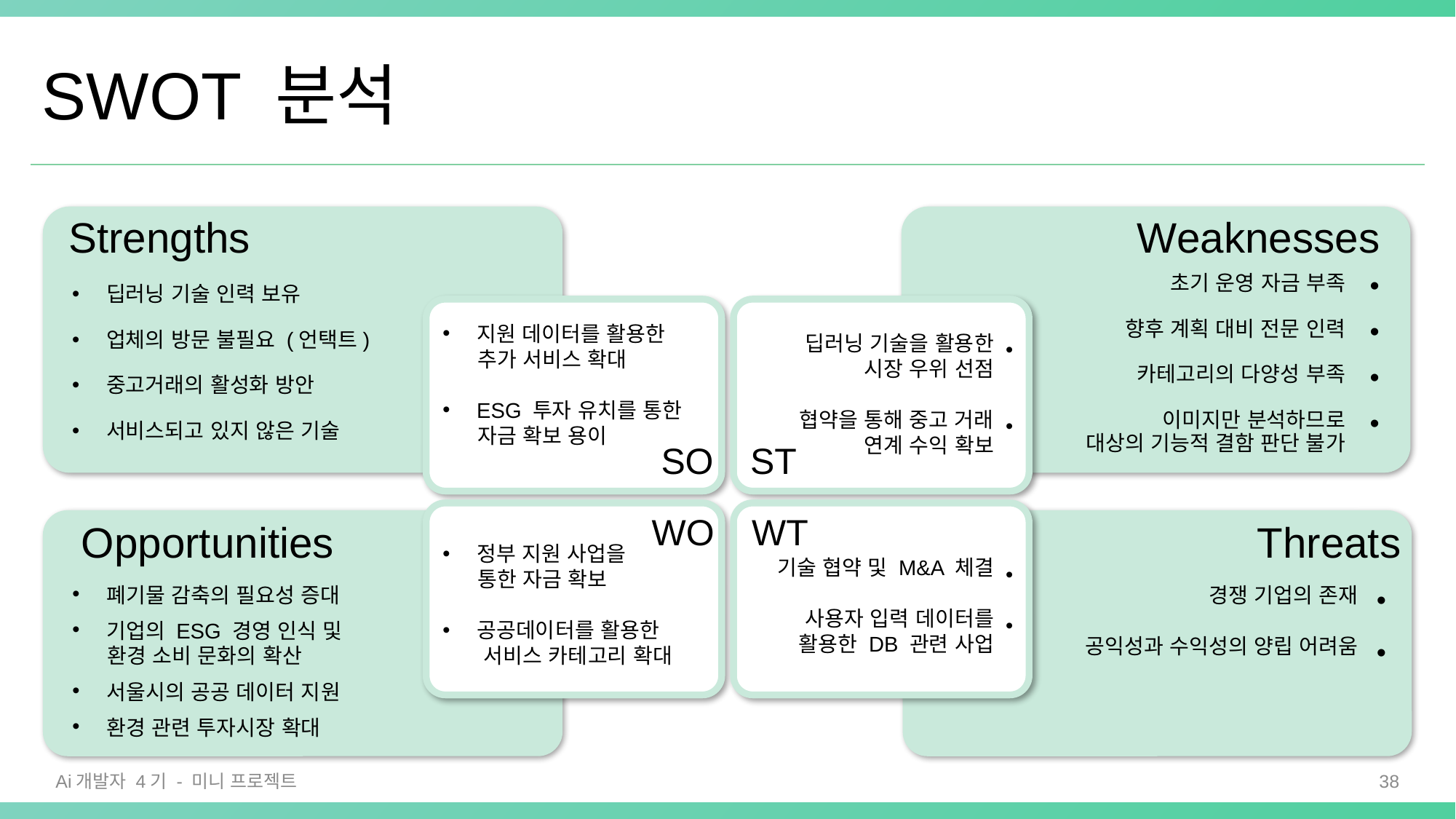

# SWOT 분석
Strengths
Weaknesses

초기 운영 자금 부족

 향후 계획 대비 전문 인력

카테고리의 다양성 부족

이미지만 분석하므로
대상의 기능적 결함 판단 불가
딥러닝 기술 인력 보유

업체의 방문 불필요 (언택트)

중고거래의 활성화 방안

서비스되고 있지 않은 기술

지원 데이터를 활용한
     추가 서비스 확대

ESG 투자 유치를 통한
     자금 확보 용이

딥러닝 기술을 활용한
시장 우위 선점

협약을 통해 중고 거래
연계 수익 확보
ST
SO
WT
WO
Opportunities

Threats

정부 지원 사업을
     통한 자금 확보

공공데이터를 활용한
      서비스 카테고리 확대
기술 협약 및 M&A 체결

사용자 입력 데이터를
활용한 DB 관련 사업

경쟁 기업의 존재

 공익성과 수익성의 양립 어려움
폐기물 감축의 필요성 증대

기업의 ESG 경영 인식 및
     환경 소비 문화의 확산

서울시의 공공 데이터 지원

환경 관련 투자시장 확대
Ai개발자 4기 - 미니 프로젝트
38